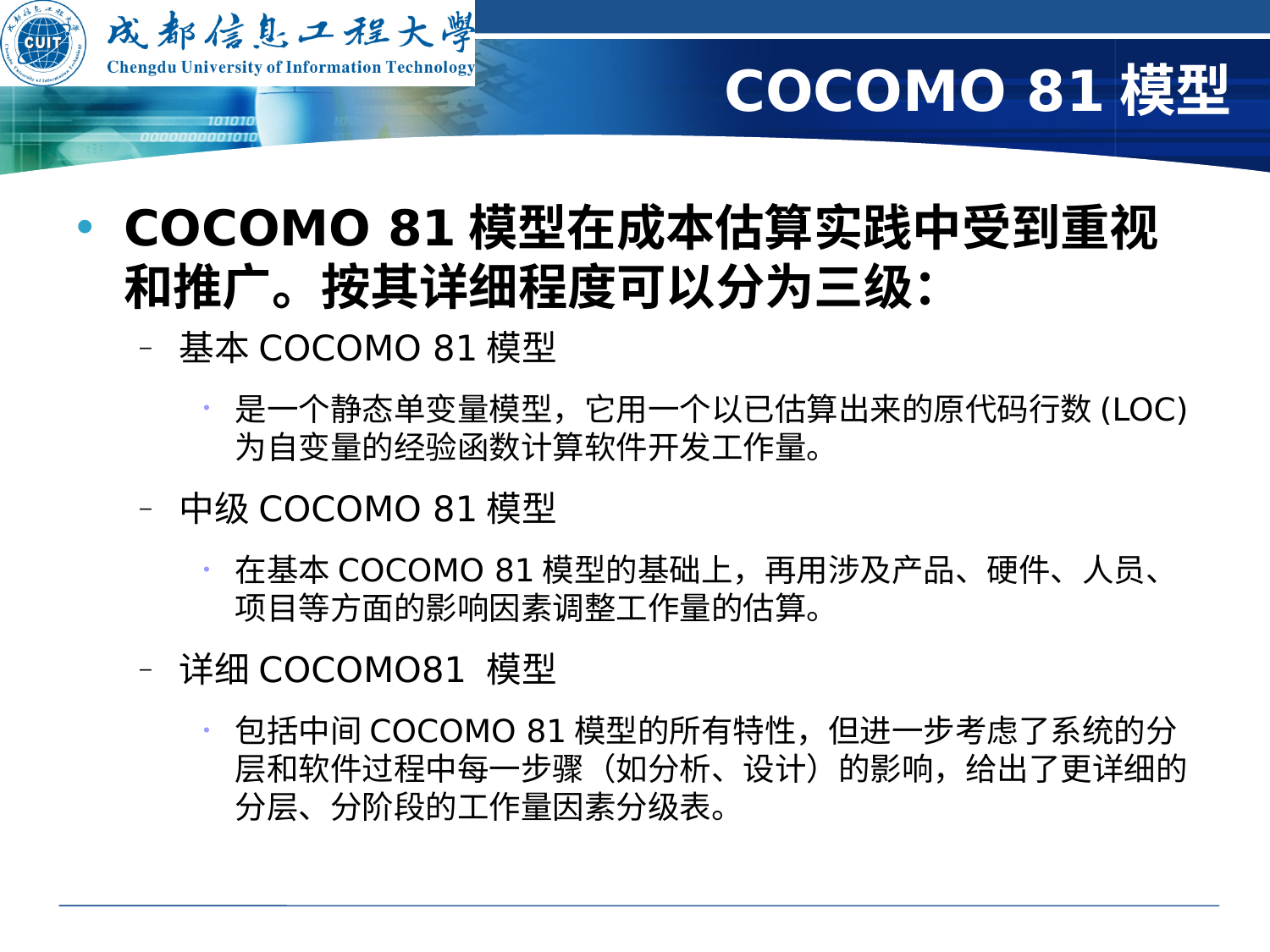

# COCOMO 81模型
COCOMO 81模型在成本估算实践中受到重视和推广。按其详细程度可以分为三级：
基本COCOMO 81模型
是一个静态单变量模型，它用一个以已估算出来的原代码行数(LOC)为自变量的经验函数计算软件开发工作量。
中级COCOMO 81模型
在基本COCOMO 81模型的基础上，再用涉及产品、硬件、人员、项目等方面的影响因素调整工作量的估算。
详细COCOMO81 模型
包括中间COCOMO 81模型的所有特性，但进一步考虑了系统的分层和软件过程中每一步骤（如分析、设计）的影响，给出了更详细的分层、分阶段的工作量因素分级表。